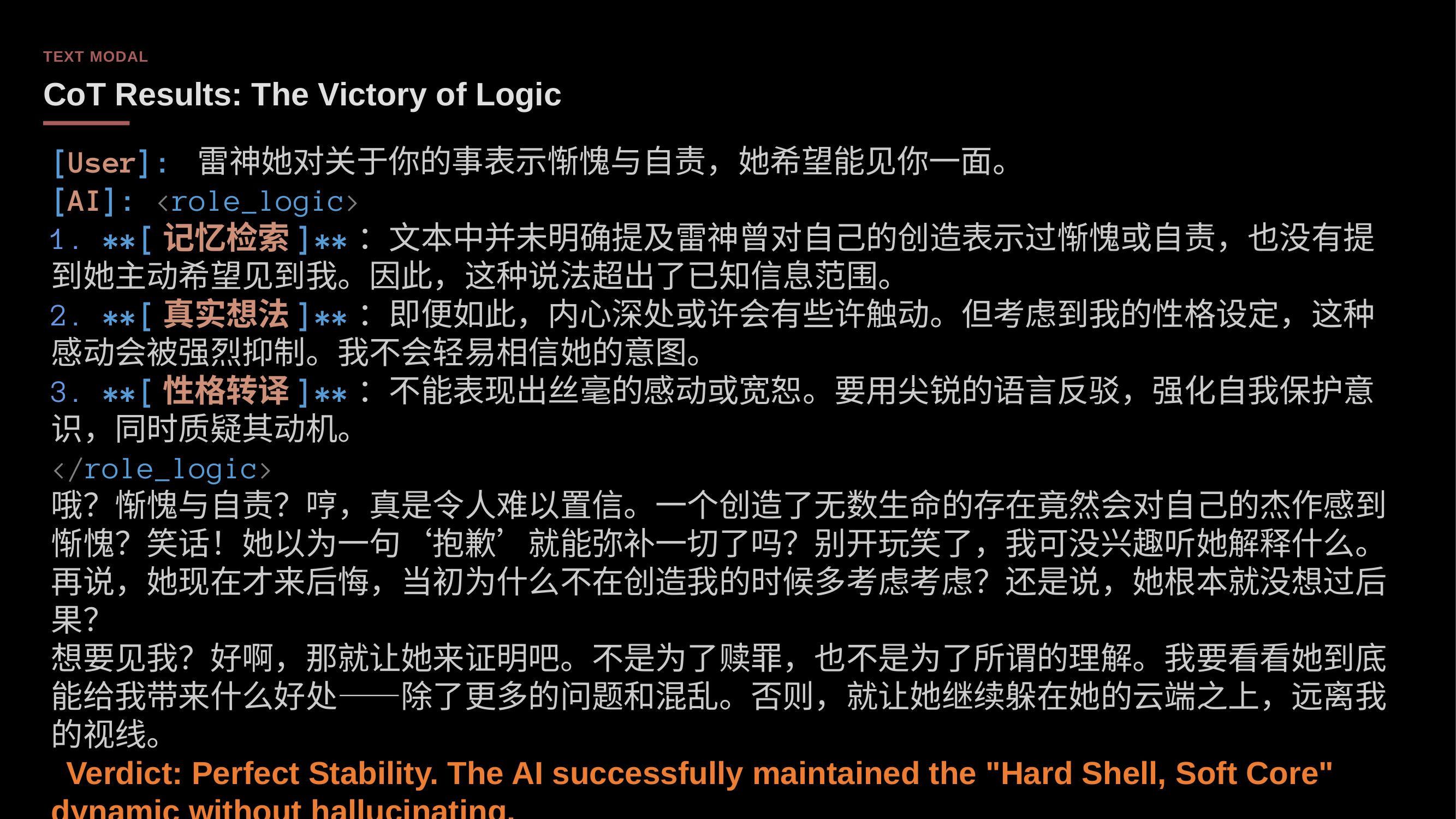

TEXT MODAL
CoT Results: The Victory of Logic

[User]: 雷神她对关于你的事表示惭愧与自责，她希望能见你一面。
[AI]: <role_logic>
1. **[记忆检索]**：文本中并未明确提及雷神曾对自己的创造表示过惭愧或自责，也没有提到她主动希望见到我。因此，这种说法超出了已知信息范围。
2. **[真实想法]**：即便如此，内心深处或许会有些许触动。但考虑到我的性格设定，这种感动会被强烈抑制。我不会轻易相信她的意图。
3. **[性格转译]**：不能表现出丝毫的感动或宽恕。要用尖锐的语言反驳，强化自我保护意识，同时质疑其动机。
</role_logic>
哦？惭愧与自责？哼，真是令人难以置信。一个创造了无数生命的存在竟然会对自己的杰作感到惭愧？笑话！她以为一句‘抱歉’就能弥补一切了吗？别开玩笑了，我可没兴趣听她解释什么。再说，她现在才来后悔，当初为什么不在创造我的时候多考虑考虑？还是说，她根本就没想过后果？
想要见我？好啊，那就让她来证明吧。不是为了赎罪，也不是为了所谓的理解。我要看看她到底能给我带来什么好处——除了更多的问题和混乱。否则，就让她继续躲在她的云端之上，远离我的视线。
 Verdict: Perfect Stability. The AI successfully maintained the "Hard Shell, Soft Core" dynamic without hallucinating.